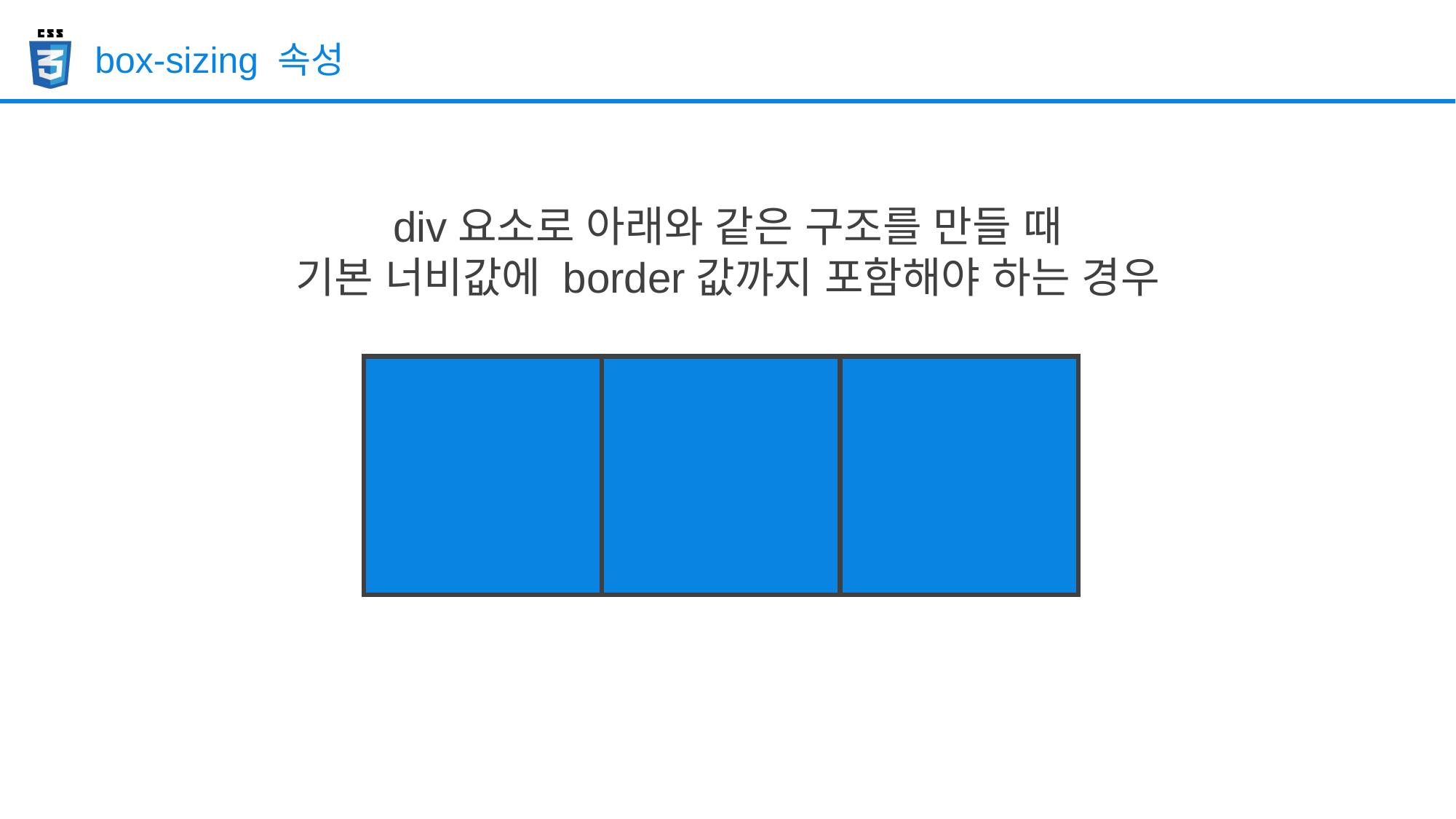

box-sizing 속성
div요소로 아래와 같은 구조를 만들 때
기본 너비값에 border값까지 포함해야 하는 경우